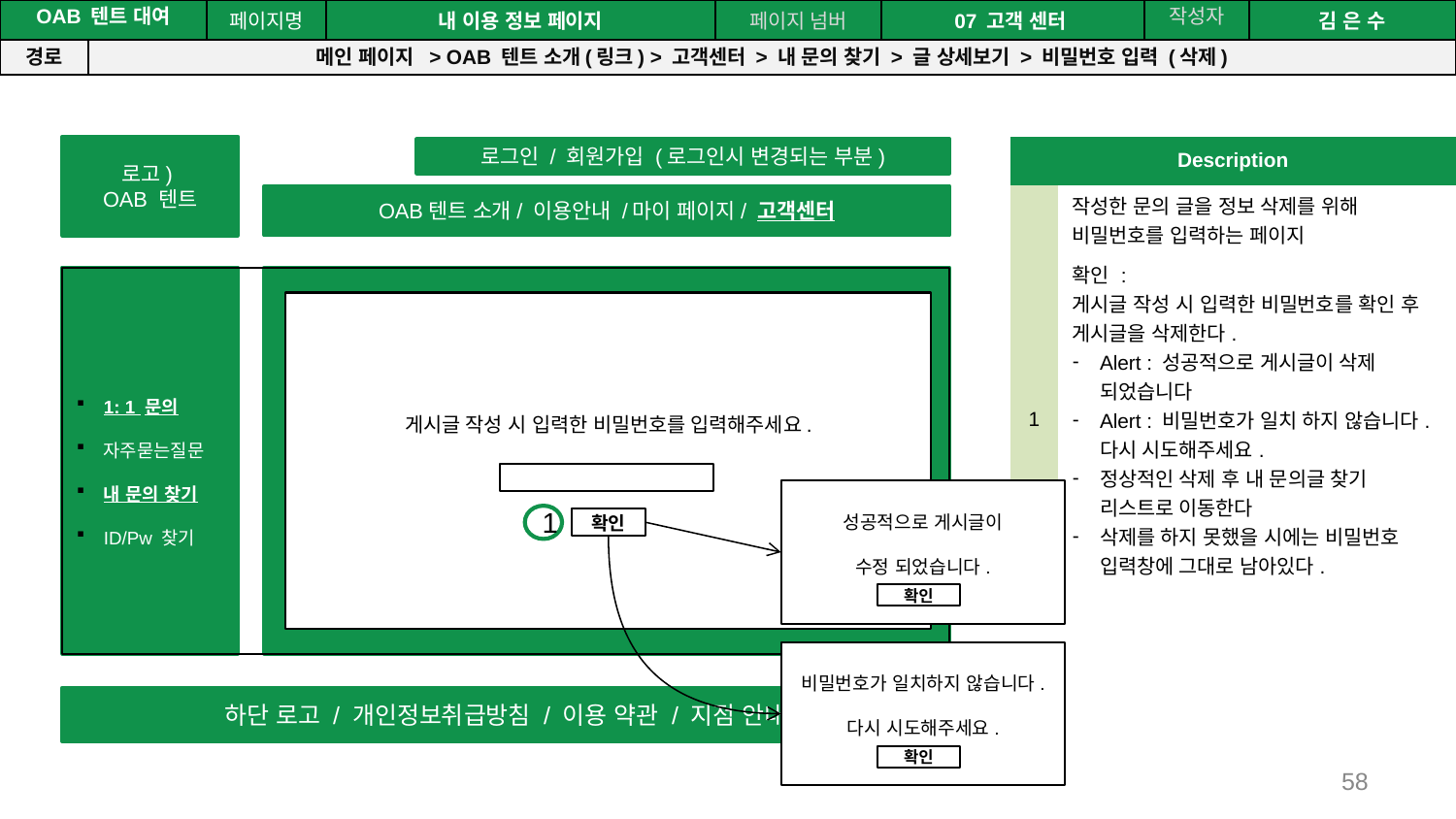

공간(오피스) 대여 시스템
| OAB 텐트 대여 |  | 페이지명 | 내 이용 정보 페이지 | 페이지 넘버 | 07 고객 센터 | 작성자 | 김 은 수 |
| --- | --- | --- | --- | --- | --- | --- | --- |
| 경로 | 메인 페이지 > OAB 텐트 소개(링크) > 고객센터 > 내 문의 찾기 > 글 상세보기 > 비밀번호 입력 (삭제) |  |  |  |  |  |  |
로고)
OAB 텐트
로그인 / 회원가입 (로그인시 변경되는 부분)
OAB텐트 소개/ 이용안내 /마이 페이지/ 고객센터

1: 1 문의
자주묻는질문
내 문의 찾기
ID/Pw 찾기

하단 로고 / 개인정보취급방침 / 이용 약관 / 지점 안내
| Description |  |
| --- | --- |
|  | 작성한 문의 글을 정보 삭제를 위해 비밀번호를 입력하는 페이지 |
| 1 | 확인 : 게시글 작성 시 입력한 비밀번호를 확인 후 게시글을 삭제한다. Alert : 성공적으로 게시글이 삭제 되었습니다 Alert : 비밀번호가 일치 하지 않습니다. 다시 시도해주세요. 정상적인 삭제 후 내 문의글 찾기 리스트로 이동한다 삭제를 하지 못했을 시에는 비밀번호 입력창에 그대로 남아있다. |
게시글 작성 시 입력한 비밀번호를 입력해주세요.

성공적으로 게시글이
수정 되었습니다.
확인
1
확인
비밀번호가 일치하지 않습니다.
다시 시도해주세요.
확인
58